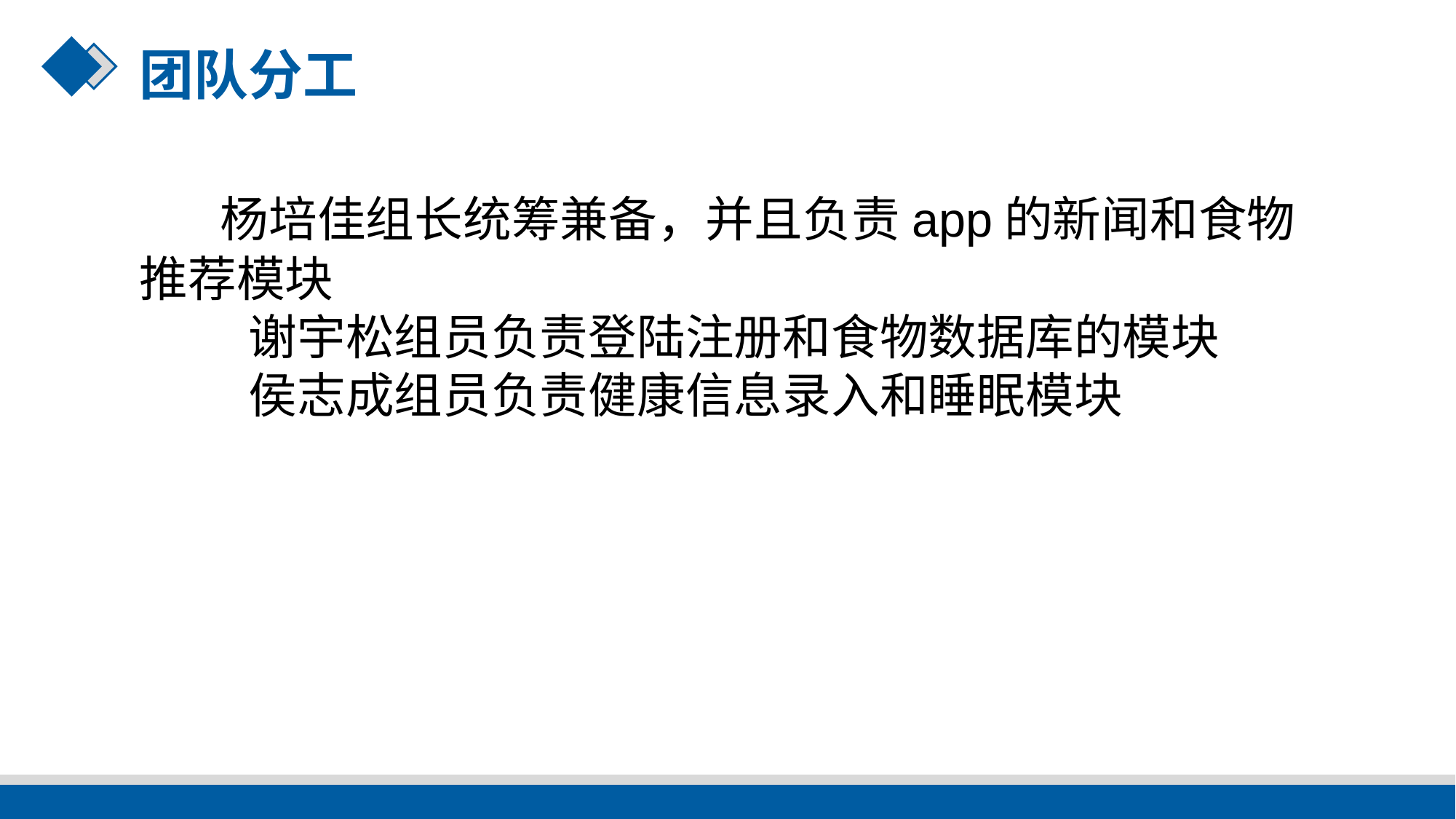

团队分工
      杨培佳组长统筹兼备，并且负责app的新闻和食物推荐模块
	谢宇松组员负责登陆注册和食物数据库的模块
	侯志成组员负责健康信息录入和睡眠模块